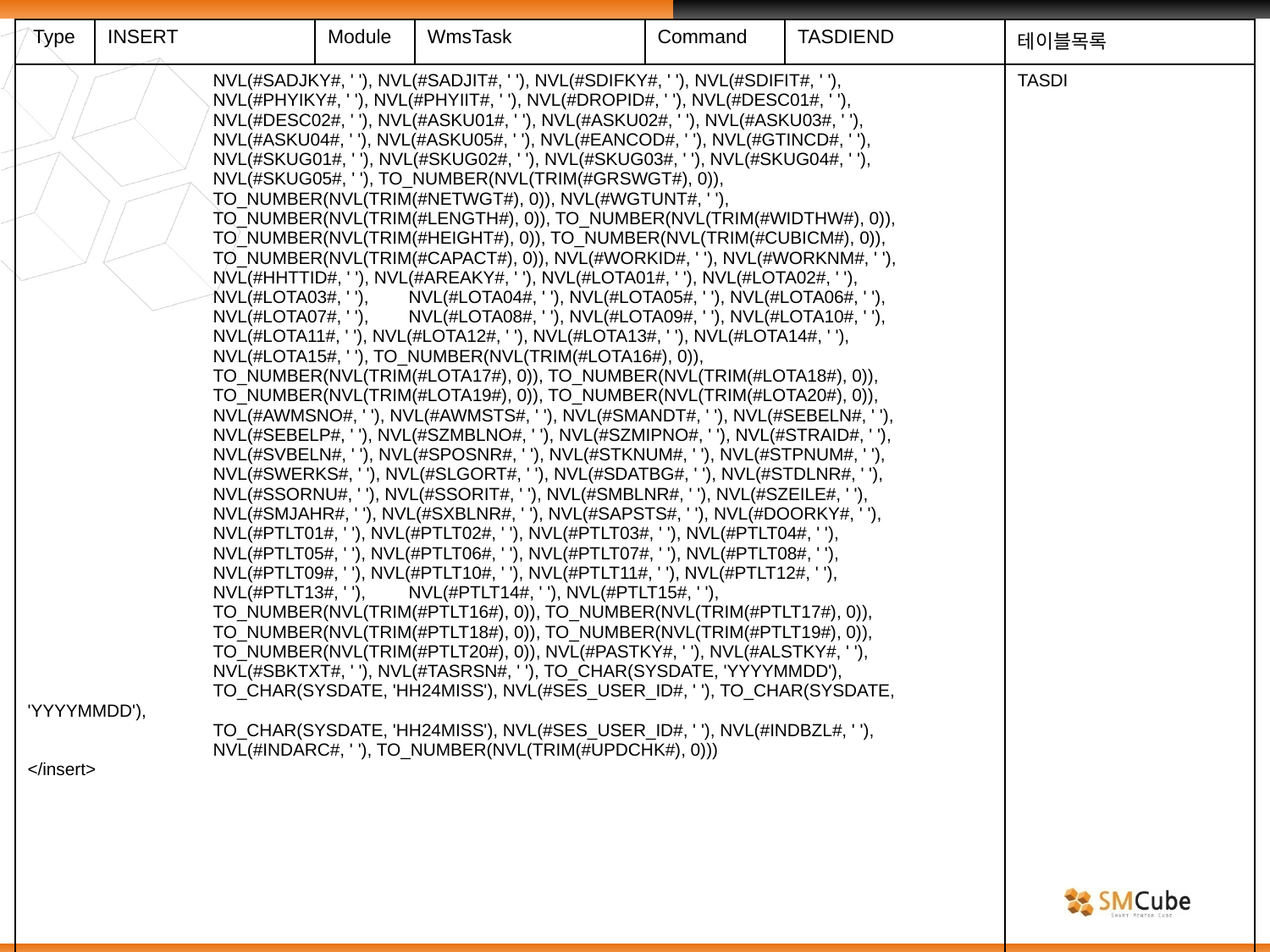

| Type | INSERT | Module | WmsTask | Command | TASDIEND | 테이블목록 |
| --- | --- | --- | --- | --- | --- | --- |
| NVL(#SADJKY#, ' '), NVL(#SADJIT#, ' '), NVL(#SDIFKY#, ' '), NVL(#SDIFIT#, ' '), NVL(#PHYIKY#, ' '), NVL(#PHYIIT#, ' '), NVL(#DROPID#, ' '), NVL(#DESC01#, ' '), NVL(#DESC02#, ' '), NVL(#ASKU01#, ' '), NVL(#ASKU02#, ' '), NVL(#ASKU03#, ' '), NVL(#ASKU04#, ' '), NVL(#ASKU05#, ' '), NVL(#EANCOD#, ' '), NVL(#GTINCD#, ' '), NVL(#SKUG01#, ' '), NVL(#SKUG02#, ' '), NVL(#SKUG03#, ' '), NVL(#SKUG04#, ' '), NVL(#SKUG05#, ' '), TO\_NUMBER(NVL(TRIM(#GRSWGT#), 0)), TO\_NUMBER(NVL(TRIM(#NETWGT#), 0)), NVL(#WGTUNT#, ' '), TO\_NUMBER(NVL(TRIM(#LENGTH#), 0)), TO\_NUMBER(NVL(TRIM(#WIDTHW#), 0)), TO\_NUMBER(NVL(TRIM(#HEIGHT#), 0)), TO\_NUMBER(NVL(TRIM(#CUBICM#), 0)), TO\_NUMBER(NVL(TRIM(#CAPACT#), 0)), NVL(#WORKID#, ' '), NVL(#WORKNM#, ' '), NVL(#HHTTID#, ' '), NVL(#AREAKY#, ' '), NVL(#LOTA01#, ' '), NVL(#LOTA02#, ' '), NVL(#LOTA03#, ' '), NVL(#LOTA04#, ' '), NVL(#LOTA05#, ' '), NVL(#LOTA06#, ' '), NVL(#LOTA07#, ' '), NVL(#LOTA08#, ' '), NVL(#LOTA09#, ' '), NVL(#LOTA10#, ' '), NVL(#LOTA11#, ' '), NVL(#LOTA12#, ' '), NVL(#LOTA13#, ' '), NVL(#LOTA14#, ' '), NVL(#LOTA15#, ' '), TO\_NUMBER(NVL(TRIM(#LOTA16#), 0)), TO\_NUMBER(NVL(TRIM(#LOTA17#), 0)), TO\_NUMBER(NVL(TRIM(#LOTA18#), 0)), TO\_NUMBER(NVL(TRIM(#LOTA19#), 0)), TO\_NUMBER(NVL(TRIM(#LOTA20#), 0)), NVL(#AWMSNO#, ' '), NVL(#AWMSTS#, ' '), NVL(#SMANDT#, ' '), NVL(#SEBELN#, ' '), NVL(#SEBELP#, ' '), NVL(#SZMBLNO#, ' '), NVL(#SZMIPNO#, ' '), NVL(#STRAID#, ' '), NVL(#SVBELN#, ' '), NVL(#SPOSNR#, ' '), NVL(#STKNUM#, ' '), NVL(#STPNUM#, ' '), NVL(#SWERKS#, ' '), NVL(#SLGORT#, ' '), NVL(#SDATBG#, ' '), NVL(#STDLNR#, ' '), NVL(#SSORNU#, ' '), NVL(#SSORIT#, ' '), NVL(#SMBLNR#, ' '), NVL(#SZEILE#, ' '), NVL(#SMJAHR#, ' '), NVL(#SXBLNR#, ' '), NVL(#SAPSTS#, ' '), NVL(#DOORKY#, ' '), NVL(#PTLT01#, ' '), NVL(#PTLT02#, ' '), NVL(#PTLT03#, ' '), NVL(#PTLT04#, ' '), NVL(#PTLT05#, ' '), NVL(#PTLT06#, ' '), NVL(#PTLT07#, ' '), NVL(#PTLT08#, ' '), NVL(#PTLT09#, ' '), NVL(#PTLT10#, ' '), NVL(#PTLT11#, ' '), NVL(#PTLT12#, ' '), NVL(#PTLT13#, ' '), NVL(#PTLT14#, ' '), NVL(#PTLT15#, ' '), TO\_NUMBER(NVL(TRIM(#PTLT16#), 0)), TO\_NUMBER(NVL(TRIM(#PTLT17#), 0)), TO\_NUMBER(NVL(TRIM(#PTLT18#), 0)), TO\_NUMBER(NVL(TRIM(#PTLT19#), 0)), TO\_NUMBER(NVL(TRIM(#PTLT20#), 0)), NVL(#PASTKY#, ' '), NVL(#ALSTKY#, ' '), NVL(#SBKTXT#, ' '), NVL(#TASRSN#, ' '), TO\_CHAR(SYSDATE, 'YYYYMMDD'), TO\_CHAR(SYSDATE, 'HH24MISS'), NVL(#SES\_USER\_ID#, ' '), TO\_CHAR(SYSDATE, 'YYYYMMDD'), TO\_CHAR(SYSDATE, 'HH24MISS'), NVL(#SES\_USER\_ID#, ' '), NVL(#INDBZL#, ' '), NVL(#INDARC#, ' '), TO\_NUMBER(NVL(TRIM(#UPDCHK#), 0))) </insert> |  |  |  |  |  | TASDI |